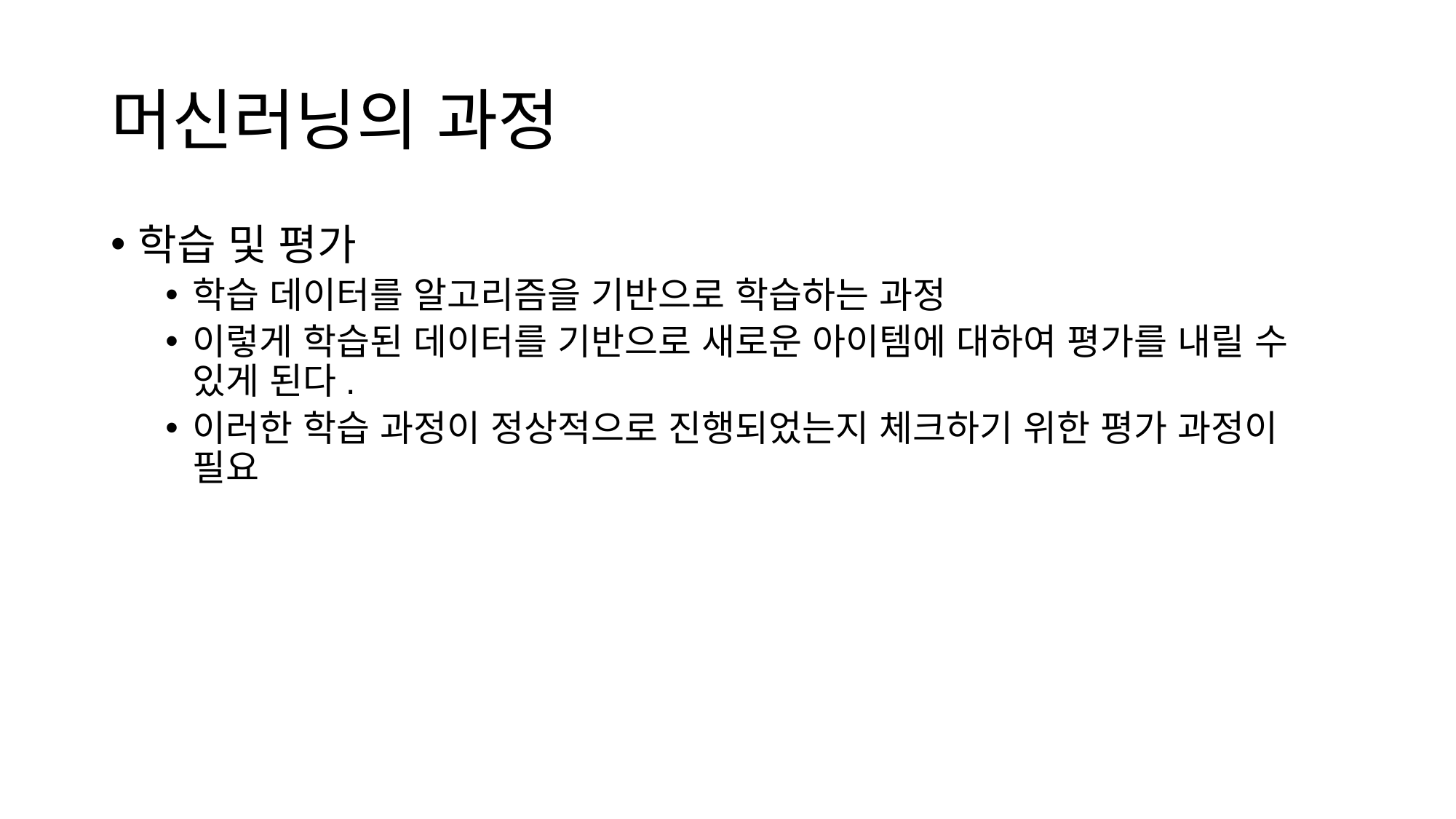

# 머신러닝의 과정
학습 및 평가
학습 데이터를 알고리즘을 기반으로 학습하는 과정
이렇게 학습된 데이터를 기반으로 새로운 아이템에 대하여 평가를 내릴 수 있게 된다.
이러한 학습 과정이 정상적으로 진행되었는지 체크하기 위한 평가 과정이 필요